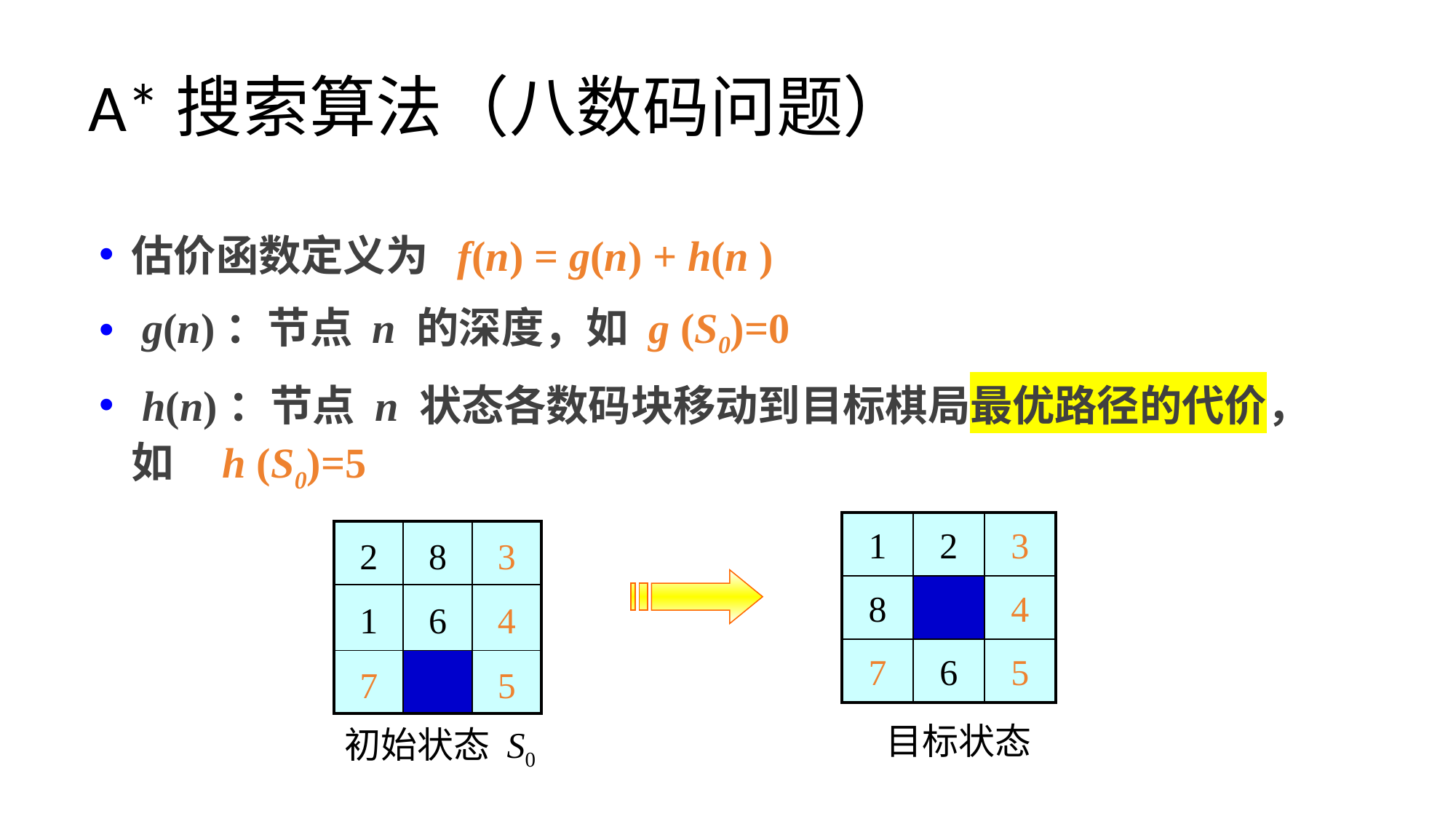

# A*搜索算法（八数码问题）
估价函数定义为  f(n) = g(n) + h(n )
 g(n)：节点 n 的深度，如 g (S0)=0
 h(n)：节点 n 状态各数码块移动到目标棋局最优路径的代价，如    h (S0)=5

| 1 | 2 | 3 |
| --- | --- | --- |
| 8 |  | 4 |
| 7 | 6 | 5 |
| 2 | 8 | 3 |
| --- | --- | --- |
| 1 | 6 | 4 |
| 7 |  | 5 |

目标状态
初始状态 S0